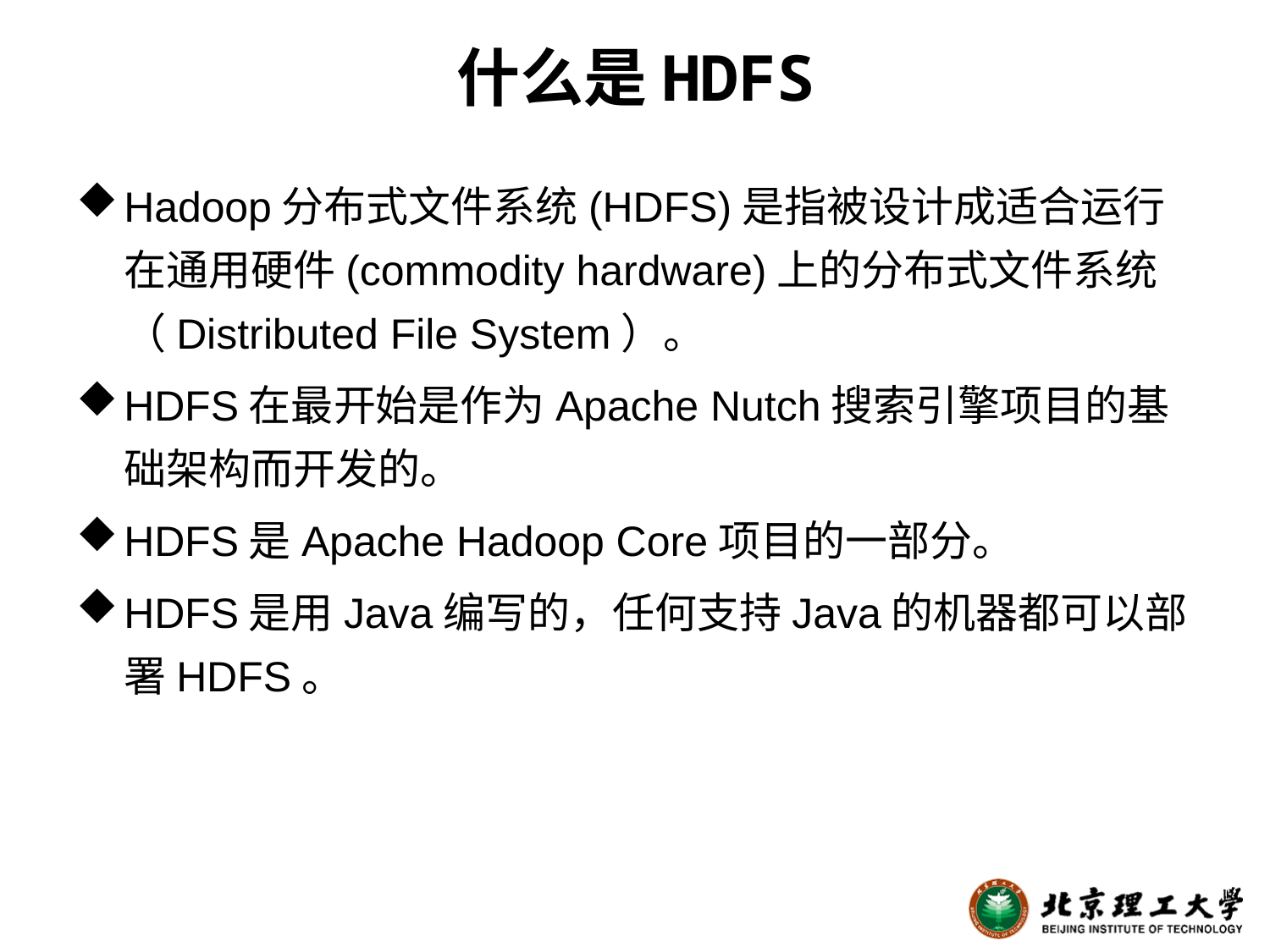

# 什么是HDFS
Hadoop分布式文件系统(HDFS)是指被设计成适合运行在通用硬件(commodity hardware)上的分布式文件系统（Distributed File System）。
HDFS在最开始是作为Apache Nutch搜索引擎项目的基础架构而开发的。
HDFS是Apache Hadoop Core项目的一部分。
HDFS是用Java编写的，任何支持Java的机器都可以部署HDFS。